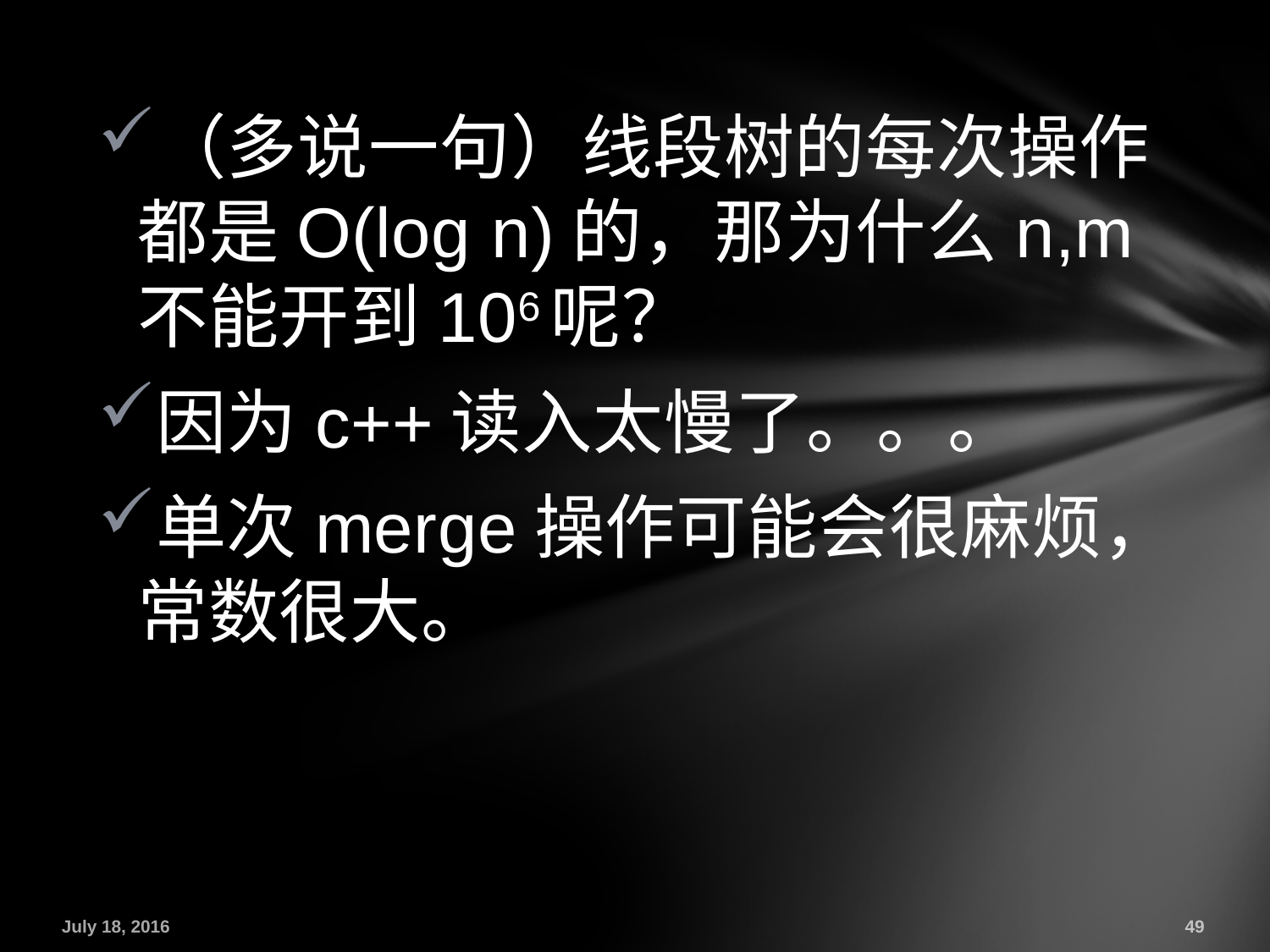

（多说一句）线段树的每次操作都是O(log n)的，那为什么n,m不能开到106呢？
因为c++读入太慢了。。。
单次merge操作可能会很麻烦，常数很大。
July 18, 2016

49